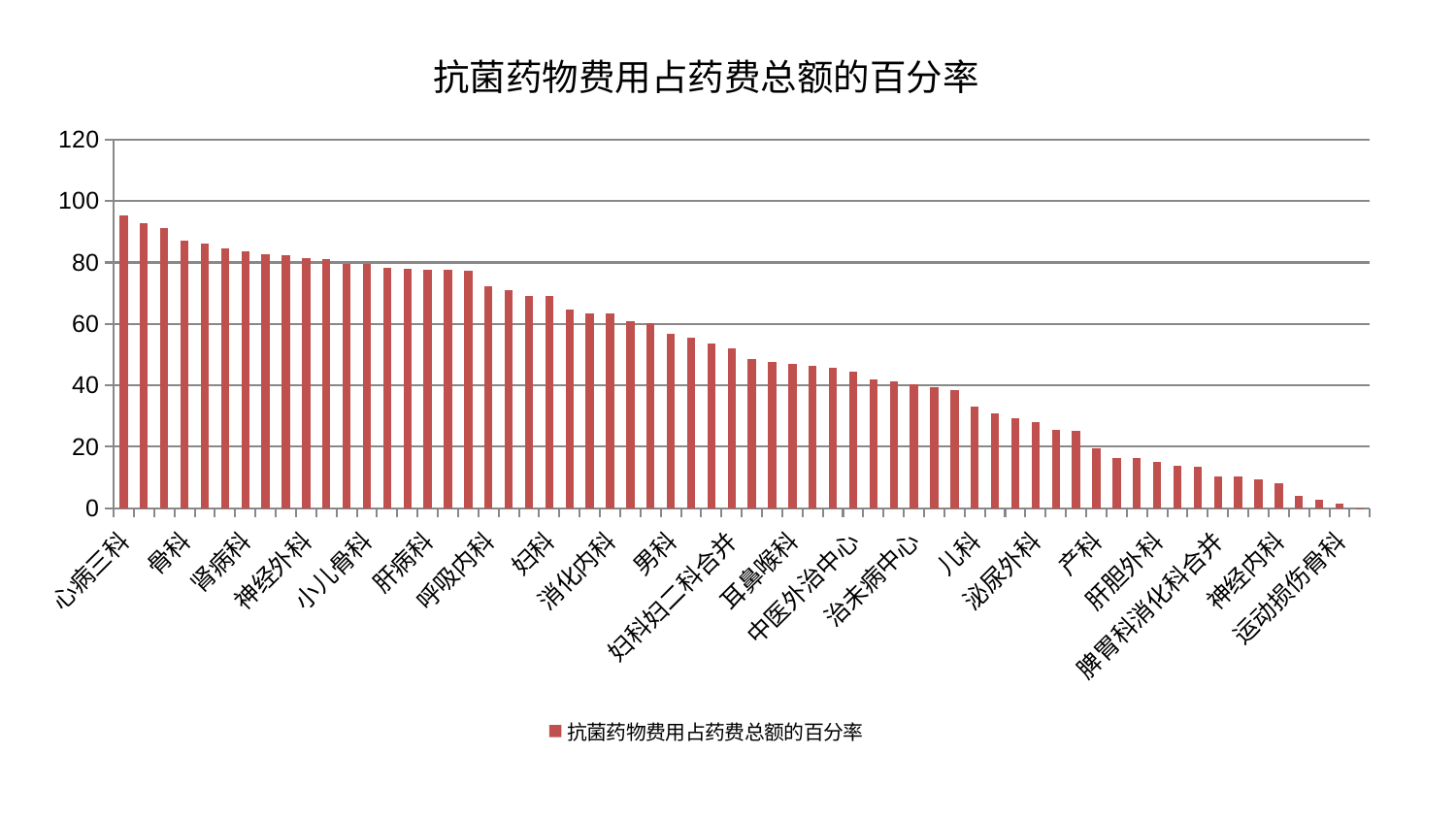

### Chart: 抗菌药物费用占药费总额的百分率

| Category | 抗菌药物费用占药费总额的百分率 |
|---|---|
| 心病三科 | 95.26150642924433 |
| 中医经典科 | 92.86979147951115 |
| 心血管内科 | 91.34797137896653 |
| 骨科 | 87.20898347819568 |
| 肿瘤内科 | 86.18375252015338 |
| 小儿推拿科 | 84.61740327246265 |
| 肾病科 | 83.7020632191273 |
| 显微骨科 | 82.62102355498722 |
| 皮肤科 | 82.2788629230753 |
| 神经外科 | 81.54768294548424 |
| 心病一科 | 81.14292736212636 |
| 内分泌科 | 79.6408649398897 |
| 小儿骨科 | 79.54964350228566 |
| 微创骨科 | 78.28901984622489 |
| 脊柱骨科 | 77.9242687500849 |
| 肝病科 | 77.73938247422755 |
| 口腔科 | 77.6515031447421 |
| 心病二科 | 77.19122097902317 |
| 呼吸内科 | 72.4037218630233 |
| 西区重症医学科 | 70.97325519201559 |
| 肾脏内科 | 69.25932507921107 |
| 妇科 | 69.109215904371 |
| 美容皮肤科 | 64.64367935084677 |
| 脑病三科 | 63.58274082832687 |
| 消化内科 | 63.53796752372234 |
| 周围血管科 | 60.80502191001904 |
| 创伤骨科 | 60.122098271295684 |
| 男科 | 56.883495476325166 |
| 血液科 | 55.5947184433333 |
| 乳腺甲状腺外科 | 53.64877135981463 |
| 妇科妇二科合并 | 52.058787219955114 |
| 老年医学科 | 48.495074082619794 |
| 普通外科 | 47.52799056174759 |
| 耳鼻喉科 | 47.111072605088225 |
| 眼科 | 46.29006788485901 |
| 关节骨科 | 45.623348812333035 |
| 中医外治中心 | 44.63664149954045 |
| 东区肾病科 | 41.94436008420135 |
| 胸外科 | 41.33152473830775 |
| 治未病中心 | 40.28754345825338 |
| 心病四科 | 39.31264225886433 |
| 肛肠科 | 38.314398870691655 |
| 儿科 | 32.9531775688223 |
| 身心医学科 | 30.85516474377945 |
| 康复科 | 29.428389986535276 |
| 泌尿外科 | 28.06124071025977 |
| 脑病二科 | 25.547002620749538 |
| 重症医学科 | 25.234232706818815 |
| 产科 | 19.444031588139342 |
| 妇二科 | 16.498086558858027 |
| 针灸科 | 16.478122797787687 |
| 肝胆外科 | 15.045718565081767 |
| 脾胃病科 | 13.738020416816422 |
| 东区重症医学科 | 13.635050333334986 |
| 脾胃科消化科合并 | 10.378733111625094 |
| 综合内科 | 10.322905568472818 |
| 风湿病科 | 9.445866297994332 |
| 神经内科 | 8.051155328060688 |
| 脑病一科 | 4.1334140406565245 |
| 推拿科 | 2.8190800229879853 |
| 运动损伤骨科 | 1.5628007064015348 |
| 医院 | 0.0389 |
36